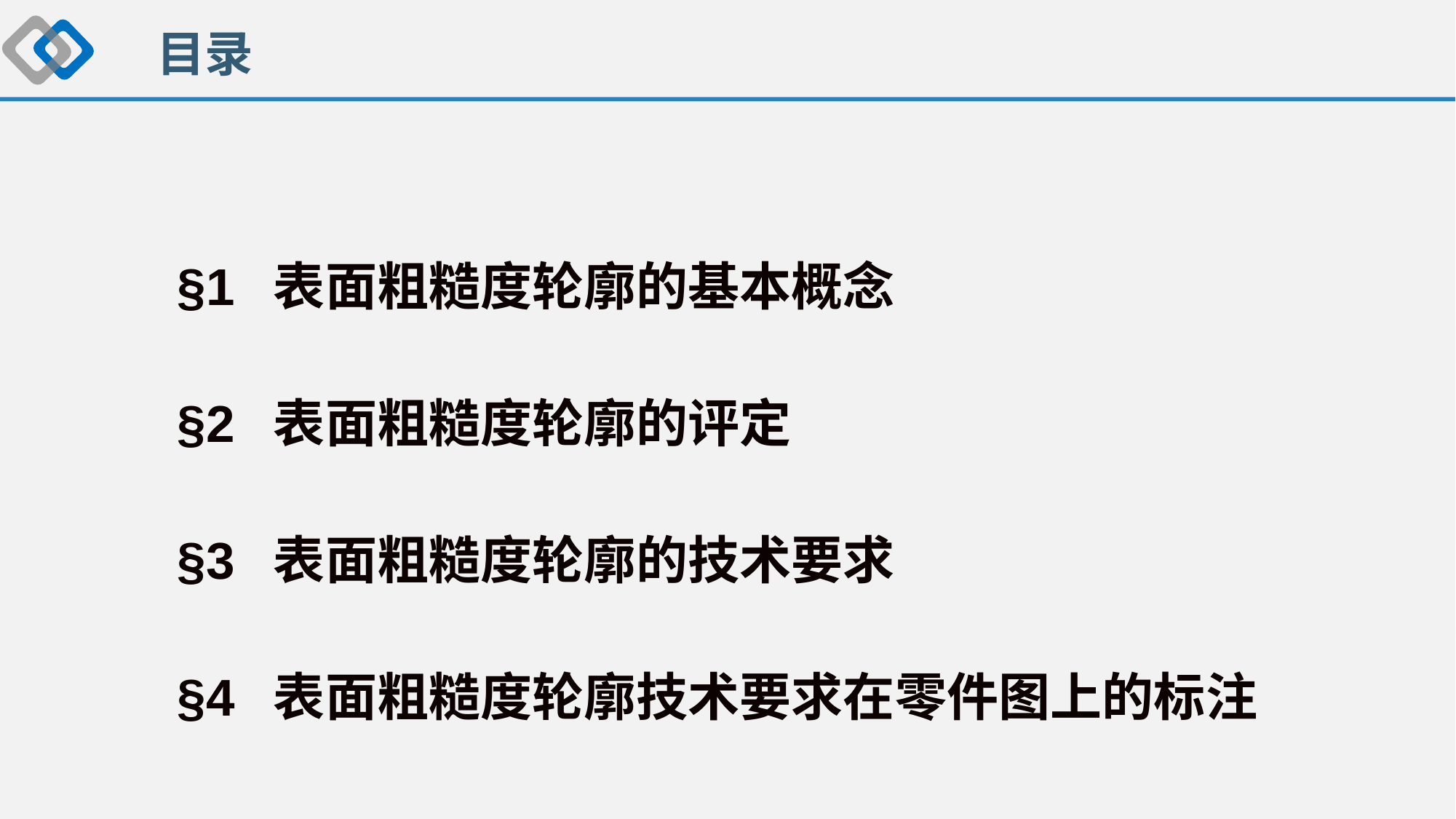

# 目录
§1  表面粗糙度轮廓的基本概念
§2  表面粗糙度轮廓的评定
§3  表面粗糙度轮廓的技术要求
§4  表面粗糙度轮廓技术要求在零件图上的标注